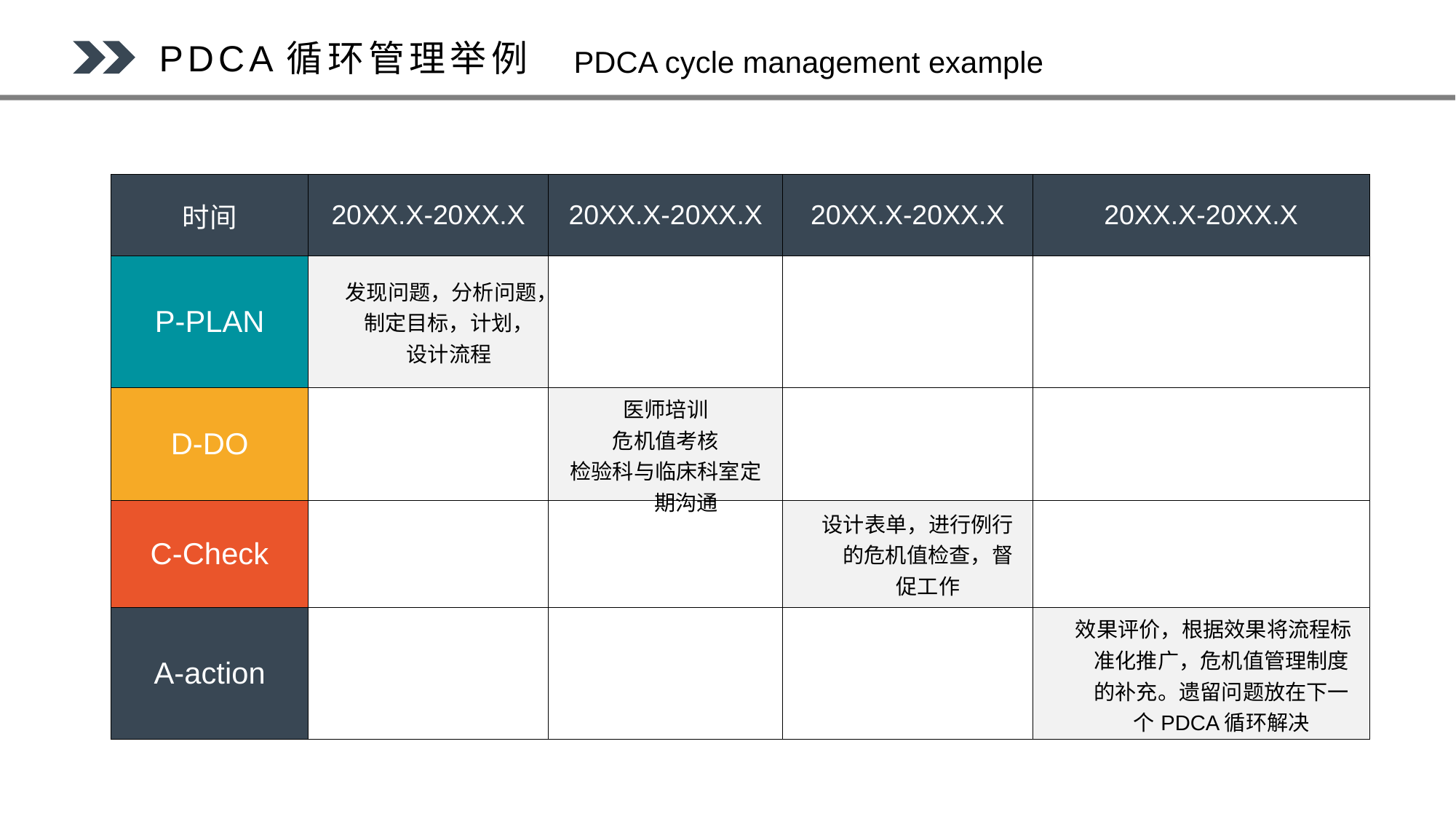

PDCA循环管理举例
PDCA cycle management example

| 时间 | 20XX.X-20XX.X | 20XX.X-20XX.X | 20XX.X-20XX.X | 20XX.X-20XX.X |
| --- | --- | --- | --- | --- |
| P-PLAN | 发现问题，分析问题，制定目标，计划，设计流程 |  |  |  |
| D-DO |  | 医师培训 危机值考核 检验科与临床科室定期沟通 |  |  |
| C-Check |  |  | 设计表单，进行例行的危机值检查，督促工作 |  |
| A-action |  |  |  | 效果评价，根据效果将流程标准化推广，危机值管理制度的补充。遗留问题放在下一个PDCA循环解决 |